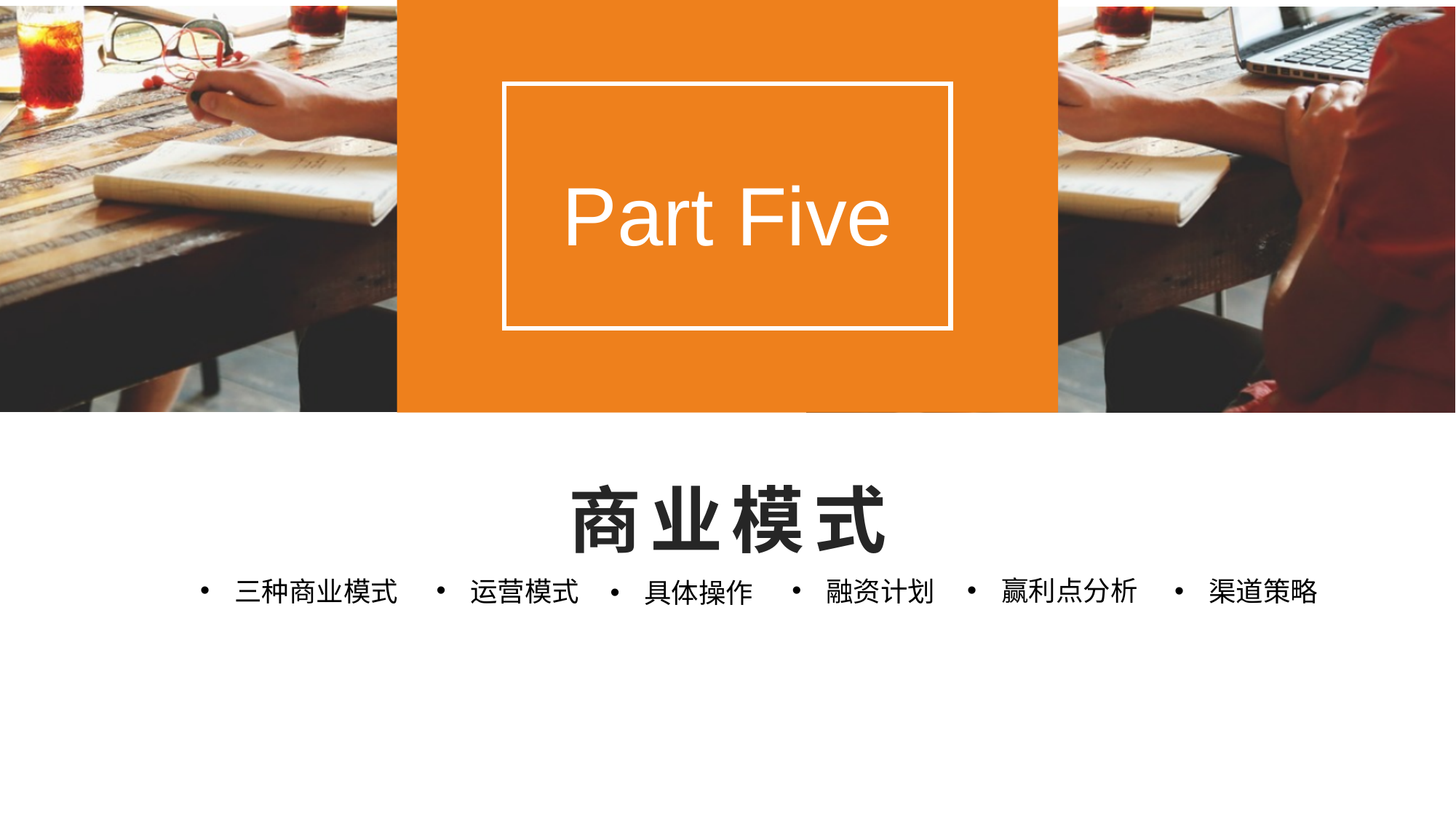

Part Five
# 商业模式
赢利点分析
三种商业模式
运营模式
融资计划
渠道策略
具体操作